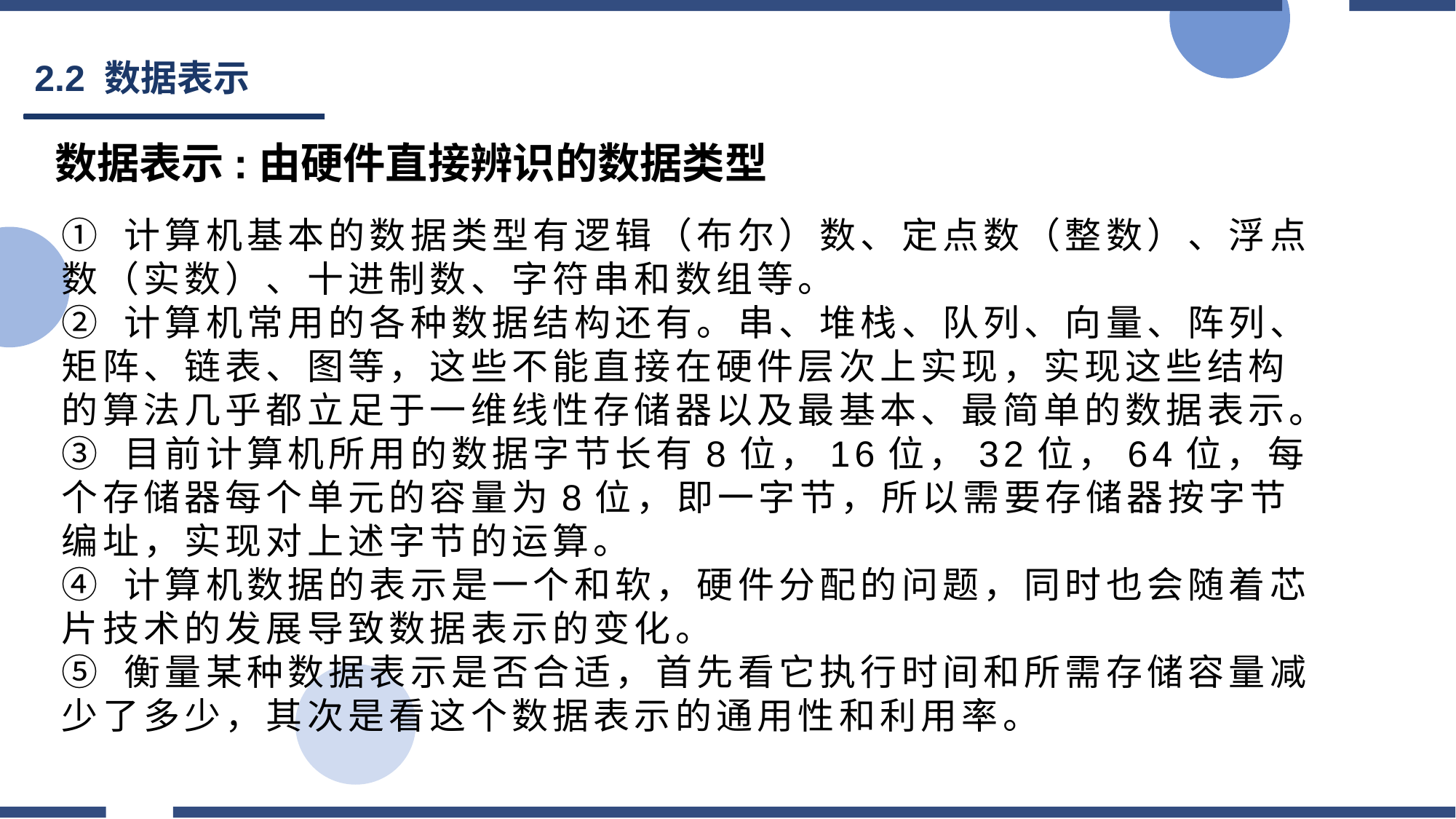

# 2.2 数据表示
数据表示:由硬件直接辨识的数据类型
① 计算机基本的数据类型有逻辑（布尔）数、定点数（整数）、浮点数（实数）、十进制数、字符串和数组等。
② 计算机常用的各种数据结构还有。串、堆栈、队列、向量、阵列、矩阵、链表、图等，这些不能直接在硬件层次上实现，实现这些结构的算法几乎都立足于一维线性存储器以及最基本、最简单的数据表示。
③ 目前计算机所用的数据字节长有8位，16位，32位，64位，每个存储器每个单元的容量为8位，即一字节，所以需要存储器按字节编址，实现对上述字节的运算。
④ 计算机数据的表示是一个和软，硬件分配的问题，同时也会随着芯片技术的发展导致数据表示的变化。
⑤ 衡量某种数据表示是否合适，首先看它执行时间和所需存储容量减少了多少，其次是看这个数据表示的通用性和利用率。